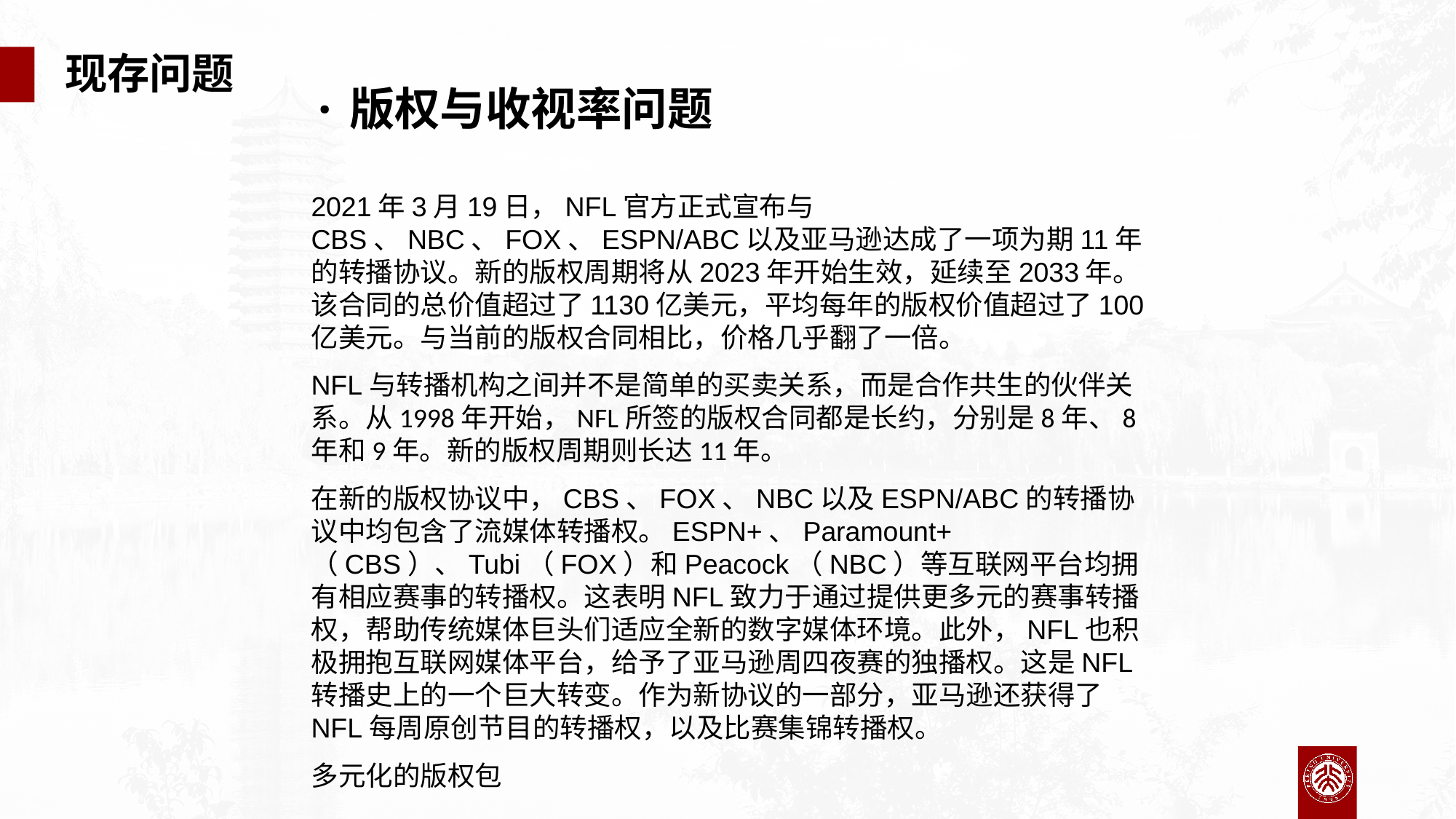

现存问题

·版权与收视率问题

2021年3月19日，NFL官方正式宣布与CBS、NBC、FOX、ESPN/ABC以及亚马逊达成了一项为期11年的转播协议。新的版权周期将从2023年开始生效，延续至2033年。
该合同的总价值超过了1130亿美元，平均每年的版权价值超过了100亿美元。与当前的版权合同相比，价格几乎翻了一倍。
NFL与转播机构之间并不是简单的买卖关系，而是合作共生的伙伴关系。从1998年开始，NFL所签的版权合同都是长约，分别是8年、8年和9年。新的版权周期则长达11年。
在新的版权协议中，CBS、FOX、NBC以及ESPN/ABC的转播协议中均包含了流媒体转播权。ESPN+、Paramount+（CBS）、Tubi（FOX）和Peacock（NBC）等互联网平台均拥有相应赛事的转播权。这表明NFL致力于通过提供更多元的赛事转播权，帮助传统媒体巨头们适应全新的数字媒体环境。此外，NFL也积极拥抱互联网媒体平台，给予了亚马逊周四夜赛的独播权。这是NFL转播史上的一个巨大转变。作为新协议的一部分，亚马逊还获得了NFL每周原创节目的转播权，以及比赛集锦转播权。
多元化的版权包